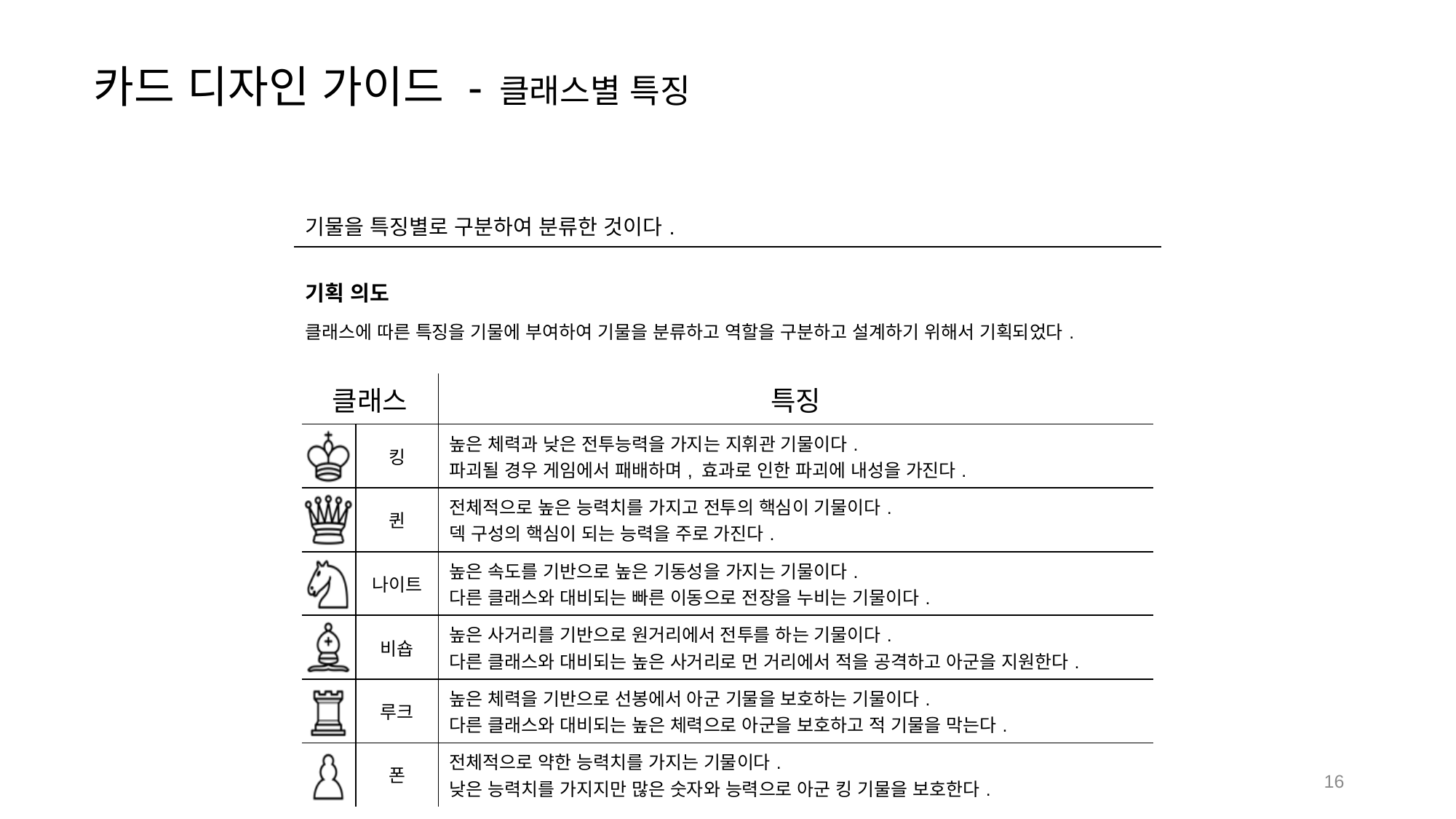

카드 디자인 가이드 - 클래스별 특징
| 기물을 특징별로 구분하여 분류한 것이다. |
| --- |
| 기획 의도 |
| 클래스에 따른 특징을 기물에 부여하여 기물을 분류하고 역할을 구분하고 설계하기 위해서 기획되었다. |
| 클래스 |  | 특징 |
| --- | --- | --- |
|  | 킹 | 높은 체력과 낮은 전투능력을 가지는 지휘관 기물이다. 파괴될 경우 게임에서 패배하며, 효과로 인한 파괴에 내성을 가진다. |
|  | 퀸 | 전체적으로 높은 능력치를 가지고 전투의 핵심이 기물이다. 덱 구성의 핵심이 되는 능력을 주로 가진다. |
|  | 나이트 | 높은 속도를 기반으로 높은 기동성을 가지는 기물이다. 다른 클래스와 대비되는 빠른 이동으로 전장을 누비는 기물이다. |
|  | 비숍 | 높은 사거리를 기반으로 원거리에서 전투를 하는 기물이다. 다른 클래스와 대비되는 높은 사거리로 먼 거리에서 적을 공격하고 아군을 지원한다. |
|  | 루크 | 높은 체력을 기반으로 선봉에서 아군 기물을 보호하는 기물이다. 다른 클래스와 대비되는 높은 체력으로 아군을 보호하고 적 기물을 막는다. |
|  | 폰 | 전체적으로 약한 능력치를 가지는 기물이다. 낮은 능력치를 가지지만 많은 숫자와 능력으로 아군 킹 기물을 보호한다. |
16